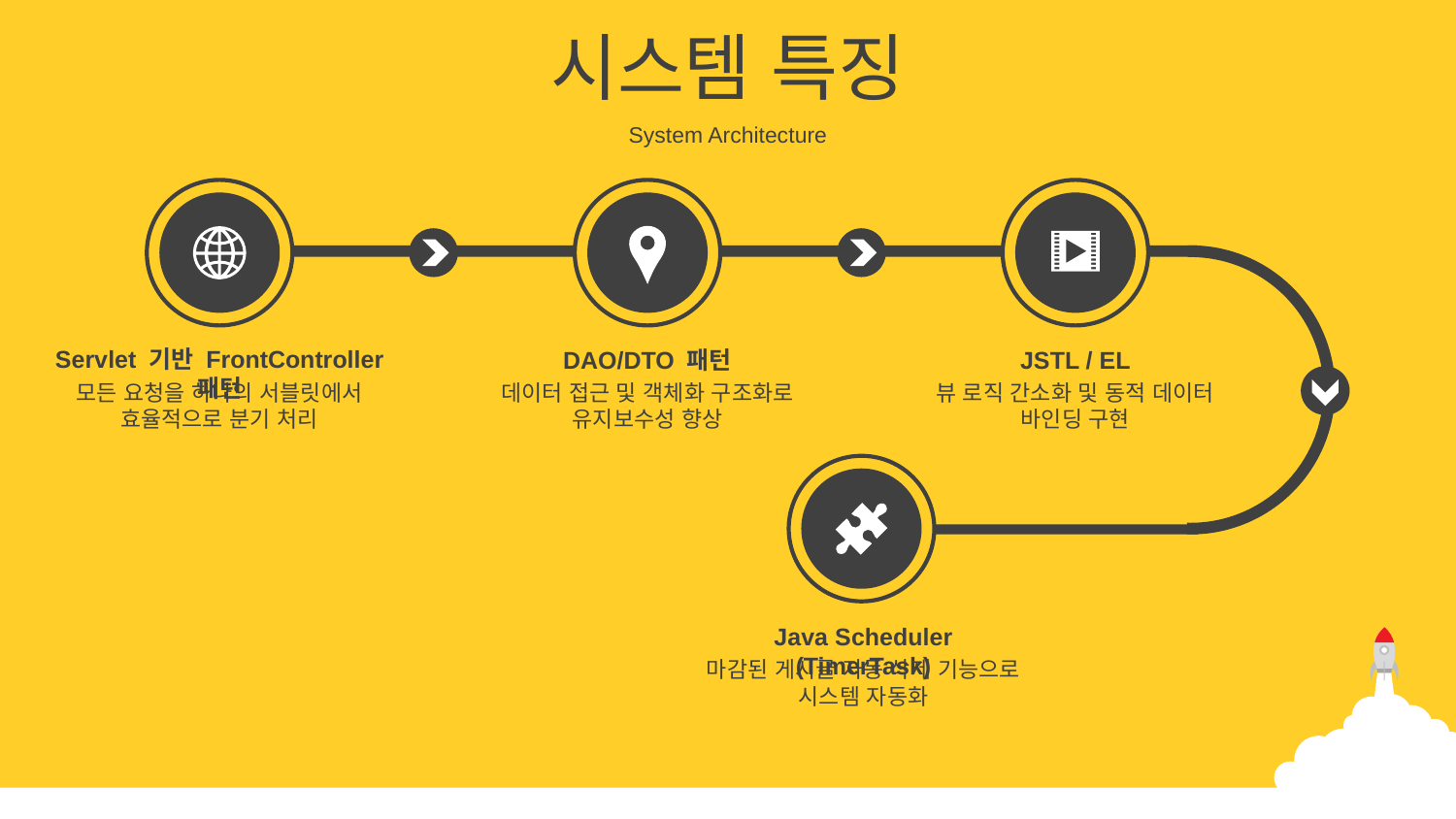

시스템 특징
System Architecture

Servlet 기반 FrontController 패턴
모든 요청을 하나의 서블릿에서 효율적으로 분기 처리
DAO/DTO 패턴
데이터 접근 및 객체화 구조화로 유지보수성 향상
JSTL / EL
뷰 로직 간소화 및 동적 데이터 바인딩 구현

Java Scheduler (TimerTask)
마감된 게시글 자동 삭제 기능으로 시스템 자동화